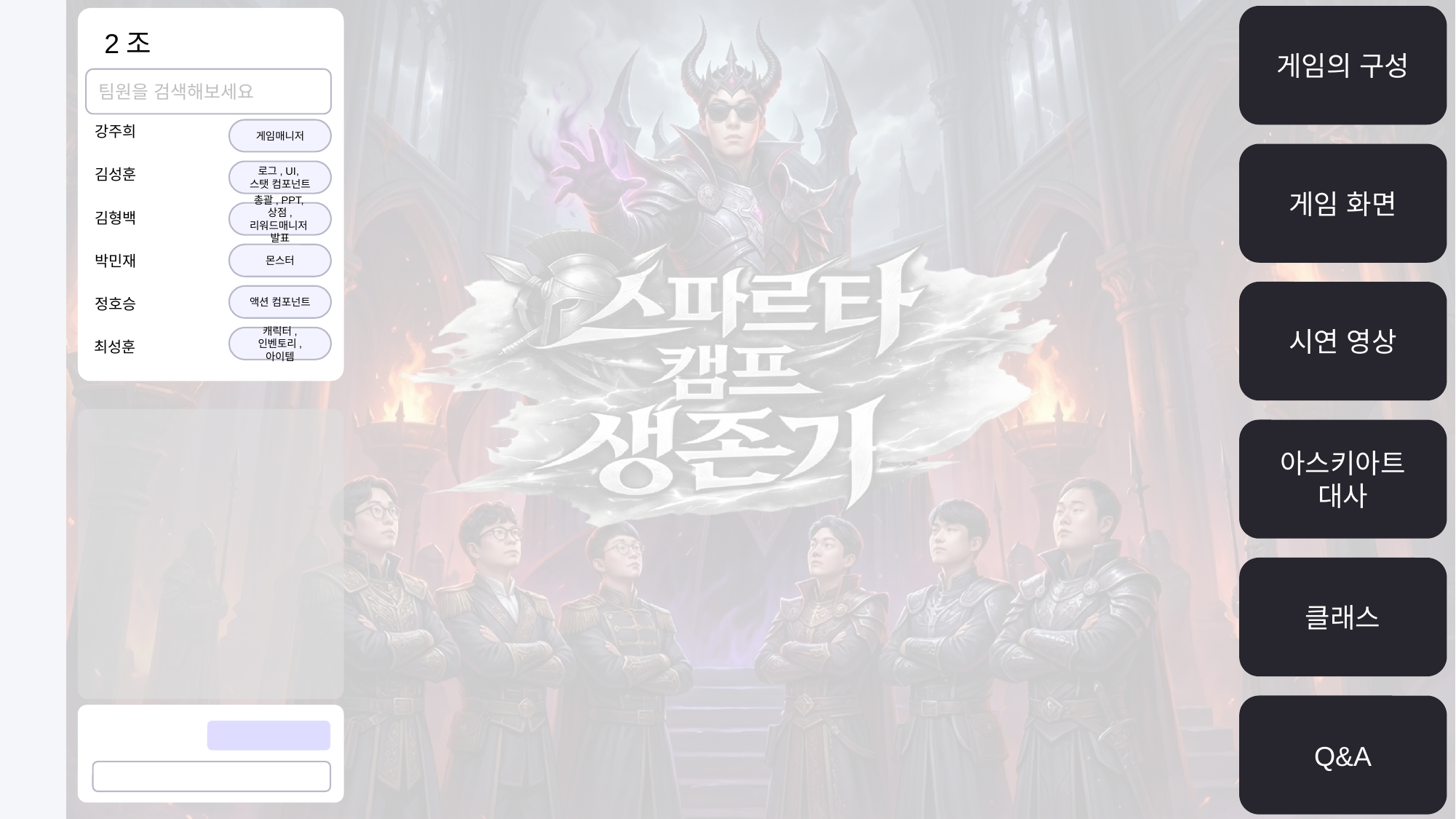

게임의 구성

2조
팀원을 검색해보세요
강주희
게임매니저
김성훈
로그, UI,
스탯 컴포넌트
총괄, PPT,상점, 리워드매니저
발표
김형백
몬스터
박민재
액션 컴포넌트
정호승
캐릭터, 인벤토리, 아이템
최성훈
게임 화면
시연 영상

아스키아트
대사
클래스
Q&A